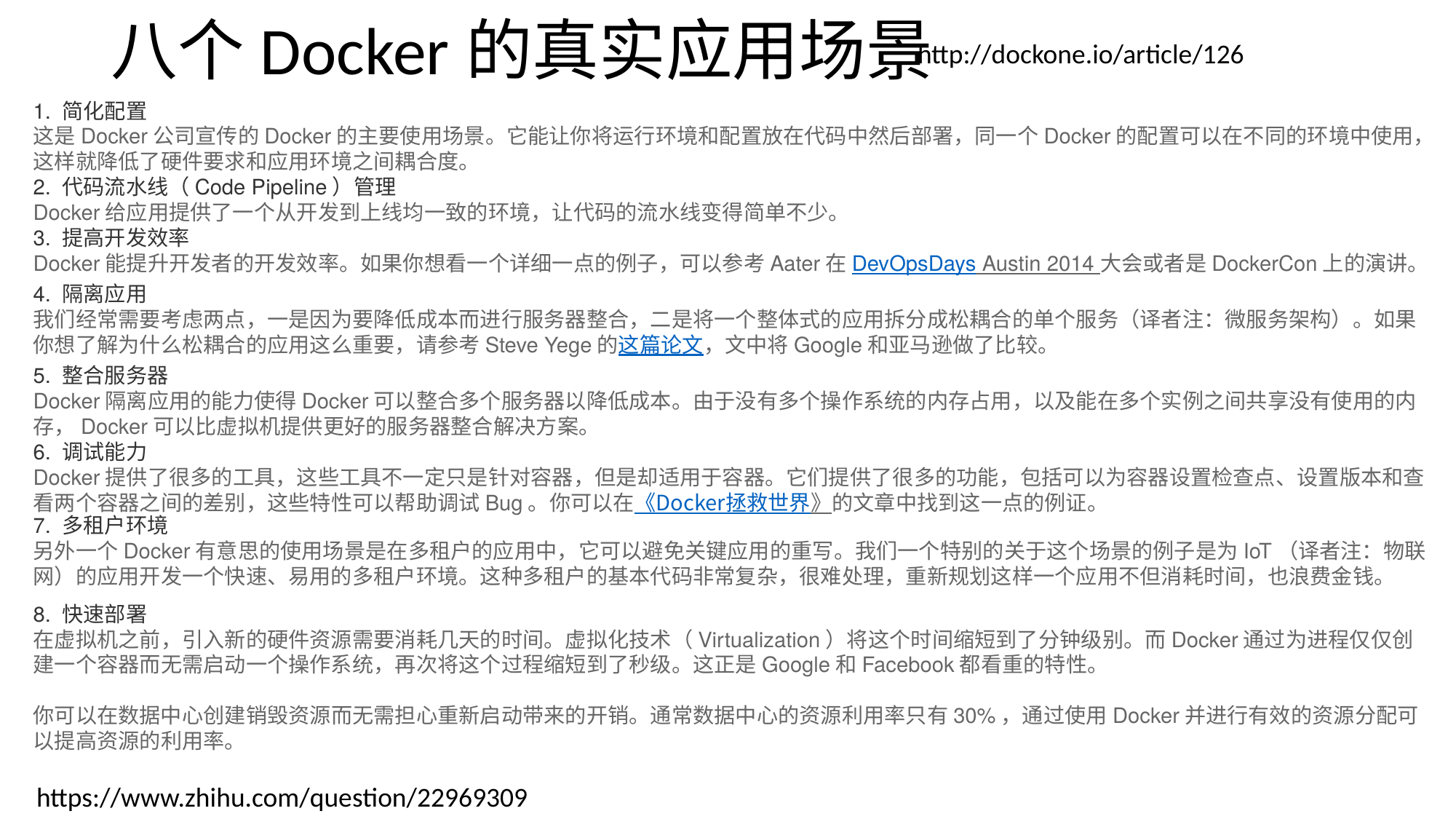

# 八个Docker的真实应用场景
http://dockone.io/article/126
1. 简化配置
这是Docker公司宣传的Docker的主要使用场景。它能让你将运行环境和配置放在代码中然后部署，同一个Docker的配置可以在不同的环境中使用，这样就降低了硬件要求和应用环境之间耦合度。
2. 代码流水线（Code Pipeline）管理
Docker给应用提供了一个从开发到上线均一致的环境，让代码的流水线变得简单不少。
3. 提高开发效率
Docker能提升开发者的开发效率。如果你想看一个详细一点的例子，可以参考Aater在DevOpsDays Austin 2014 大会或者是DockerCon上的演讲。
4. 隔离应用
我们经常需要考虑两点，一是因为要降低成本而进行服务器整合，二是将一个整体式的应用拆分成松耦合的单个服务（译者注：微服务架构）。如果你想了解为什么松耦合的应用这么重要，请参考Steve Yege的这篇论文，文中将Google和亚马逊做了比较。
5. 整合服务器
Docker隔离应用的能力使得Docker可以整合多个服务器以降低成本。由于没有多个操作系统的内存占用，以及能在多个实例之间共享没有使用的内存，Docker可以比虚拟机提供更好的服务器整合解决方案。
6. 调试能力
Docker提供了很多的工具，这些工具不一定只是针对容器，但是却适用于容器。它们提供了很多的功能，包括可以为容器设置检查点、设置版本和查看两个容器之间的差别，这些特性可以帮助调试Bug。你可以在《Docker拯救世界》的文章中找到这一点的例证。
7. 多租户环境
另外一个Docker有意思的使用场景是在多租户的应用中，它可以避免关键应用的重写。我们一个特别的关于这个场景的例子是为IoT（译者注：物联网）的应用开发一个快速、易用的多租户环境。这种多租户的基本代码非常复杂，很难处理，重新规划这样一个应用不但消耗时间，也浪费金钱。
8. 快速部署
在虚拟机之前，引入新的硬件资源需要消耗几天的时间。虚拟化技术（Virtualization）将这个时间缩短到了分钟级别。而Docker通过为进程仅仅创建一个容器而无需启动一个操作系统，再次将这个过程缩短到了秒级。这正是Google和Facebook都看重的特性。
你可以在数据中心创建销毁资源而无需担心重新启动带来的开销。通常数据中心的资源利用率只有30%，通过使用Docker并进行有效的资源分配可以提高资源的利用率。
https://www.zhihu.com/question/22969309